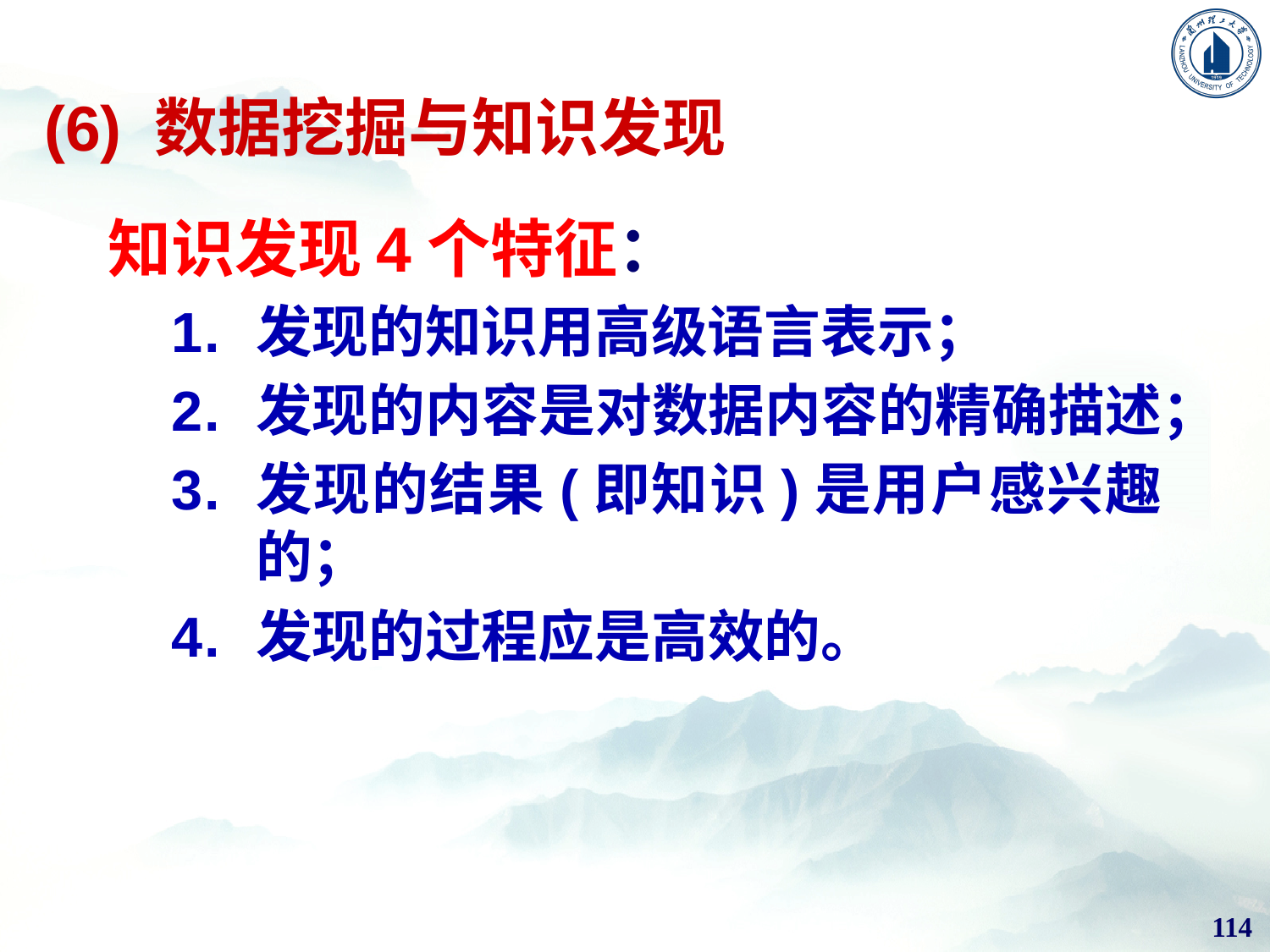

(6) 数据挖掘与知识发现
知识发现4个特征：
发现的知识用高级语言表示；
发现的内容是对数据内容的精确描述；
发现的结果(即知识)是用户感兴趣的；
发现的过程应是高效的。

114